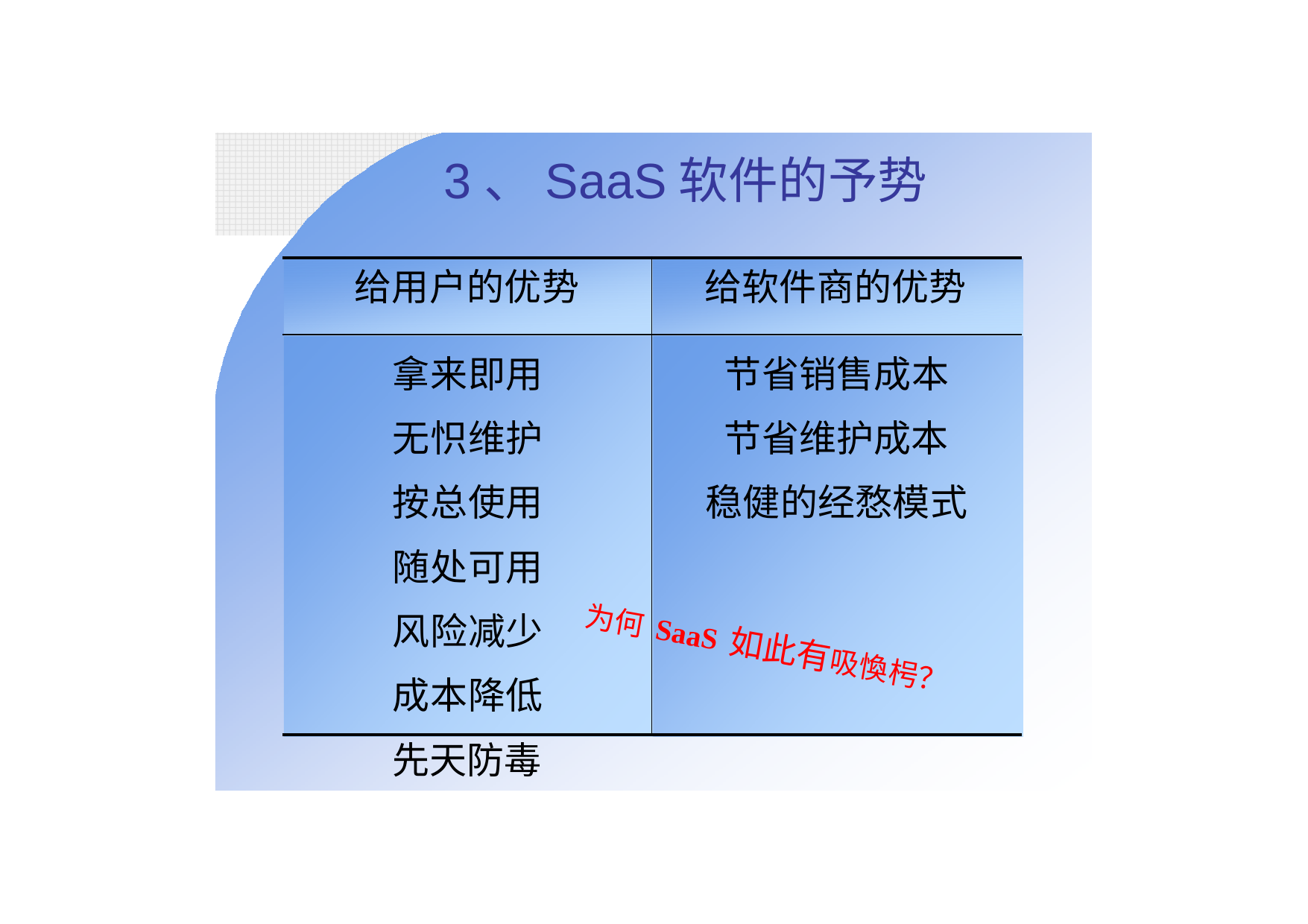

# 3、SaaS软件的予势
| 给用户的优势 | 给软件商的优势 |
| --- | --- |
| 拿来即用 无怾维护 按总使用 随处可用 风险减少 成本降低 先天防毒 | 节省销售成本 节省维护成本 稳健的经愗模式 |

为何SaaS如此有吸愌枵？